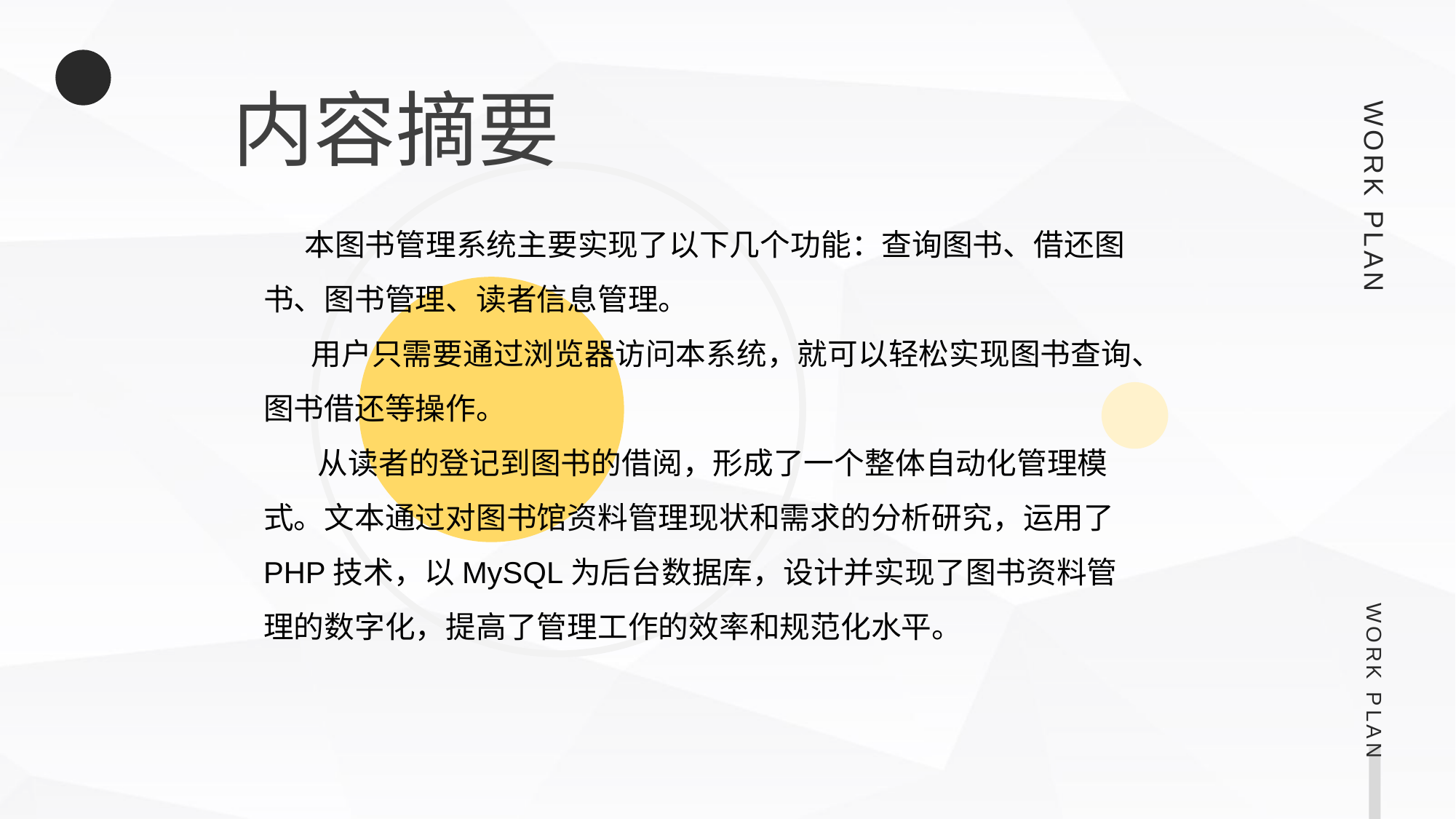

内容摘要
WORK PLAN

     本图书管理系统主要实现了以下几个功能：查询图书、借还图书、图书管理、读者信息管理。
      用户只需要通过浏览器访问本系统，就可以轻松实现图书查询、
图书借还等操作。
       从读者的登记到图书的借阅，形成了一个整体自动化管理模式。文本通过对图书馆资料管理现状和需求的分析研究，运用了PHP技术，以MySQL为后台数据库，设计并实现了图书资料管理的数字化，提高了管理工作的效率和规范化水平。

WORK PLAN